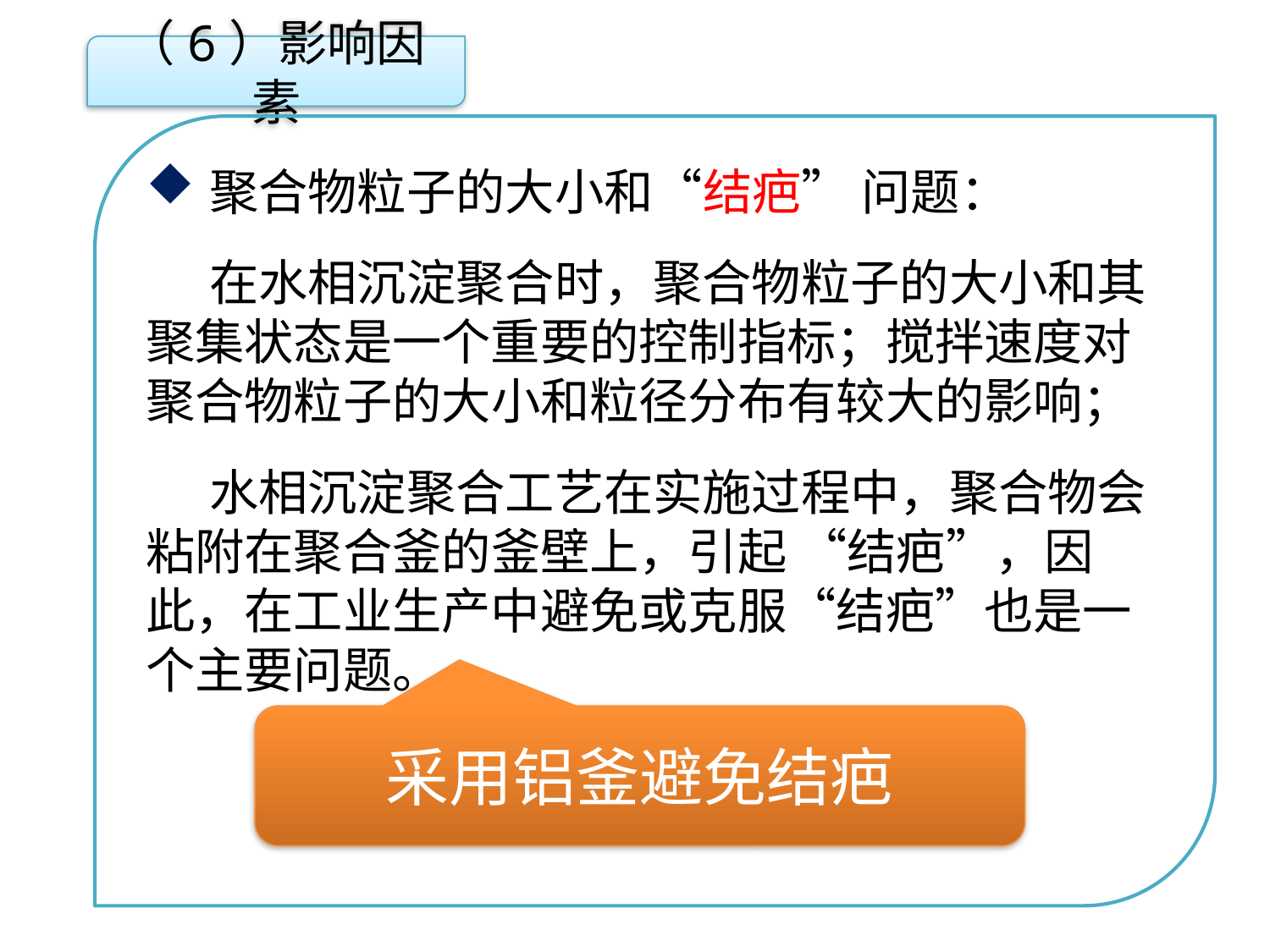

（6）影响因素
聚合物粒子的大小和“结疤” 问题：
在水相沉淀聚合时，聚合物粒子的大小和其聚集状态是一个重要的控制指标；搅拌速度对聚合物粒子的大小和粒径分布有较大的影响；
水相沉淀聚合工艺在实施过程中，聚合物会粘附在聚合釜的釜壁上，引起 “结疤”，因此，在工业生产中避免或克服“结疤”也是一个主要问题。
点击添加文本
点击添加文本
点击添加文本
采用铝釜避免结疤
点击添加文本